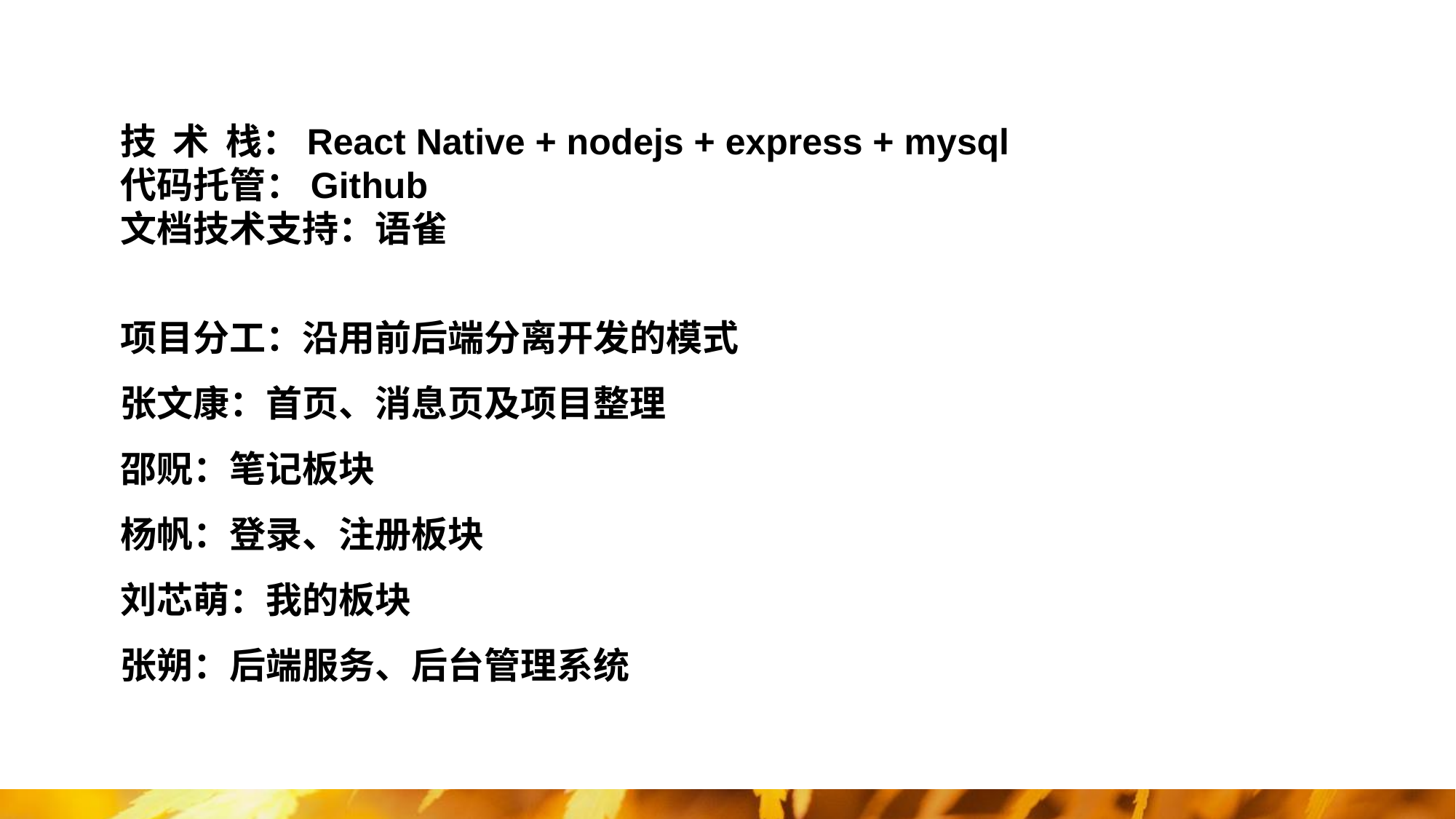

技  术  栈：React Native + nodejs + express + mysql
代码托管：Github
文档技术支持：语雀

项目分工：沿用前后端分离开发的模式
张文康：首页、消息页及项目整理
邵贶：笔记板块
杨帆：登录、注册板块
刘芯萌：我的板块
张朔：后端服务、后台管理系统